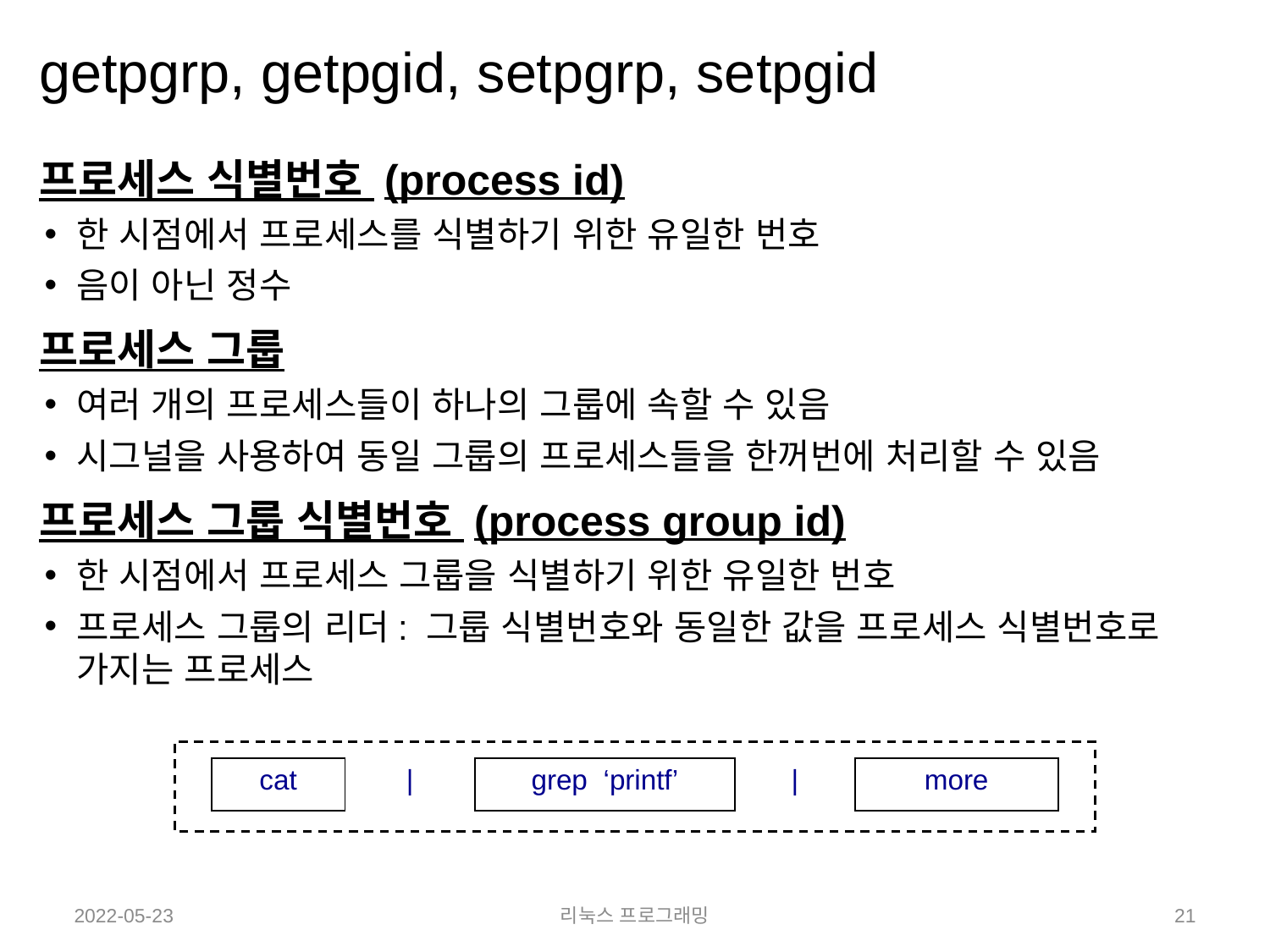

# getpgrp, getpgid, setpgrp, setpgid
프로세스 식별번호 (process id)
한 시점에서 프로세스를 식별하기 위한 유일한 번호
음이 아닌 정수
프로세스 그룹
여러 개의 프로세스들이 하나의 그룹에 속할 수 있음
시그널을 사용하여 동일 그룹의 프로세스들을 한꺼번에 처리할 수 있음
프로세스 그룹 식별번호 (process group id)
한 시점에서 프로세스 그룹을 식별하기 위한 유일한 번호
프로세스 그룹의 리더: 그룹 식별번호와 동일한 값을 프로세스 식별번호로 가지는 프로세스

| cat | | | grep ‘printf’ | | | more |
| --- | --- | --- | --- | --- |
2022-05-23
리눅스 프로그래밍
21